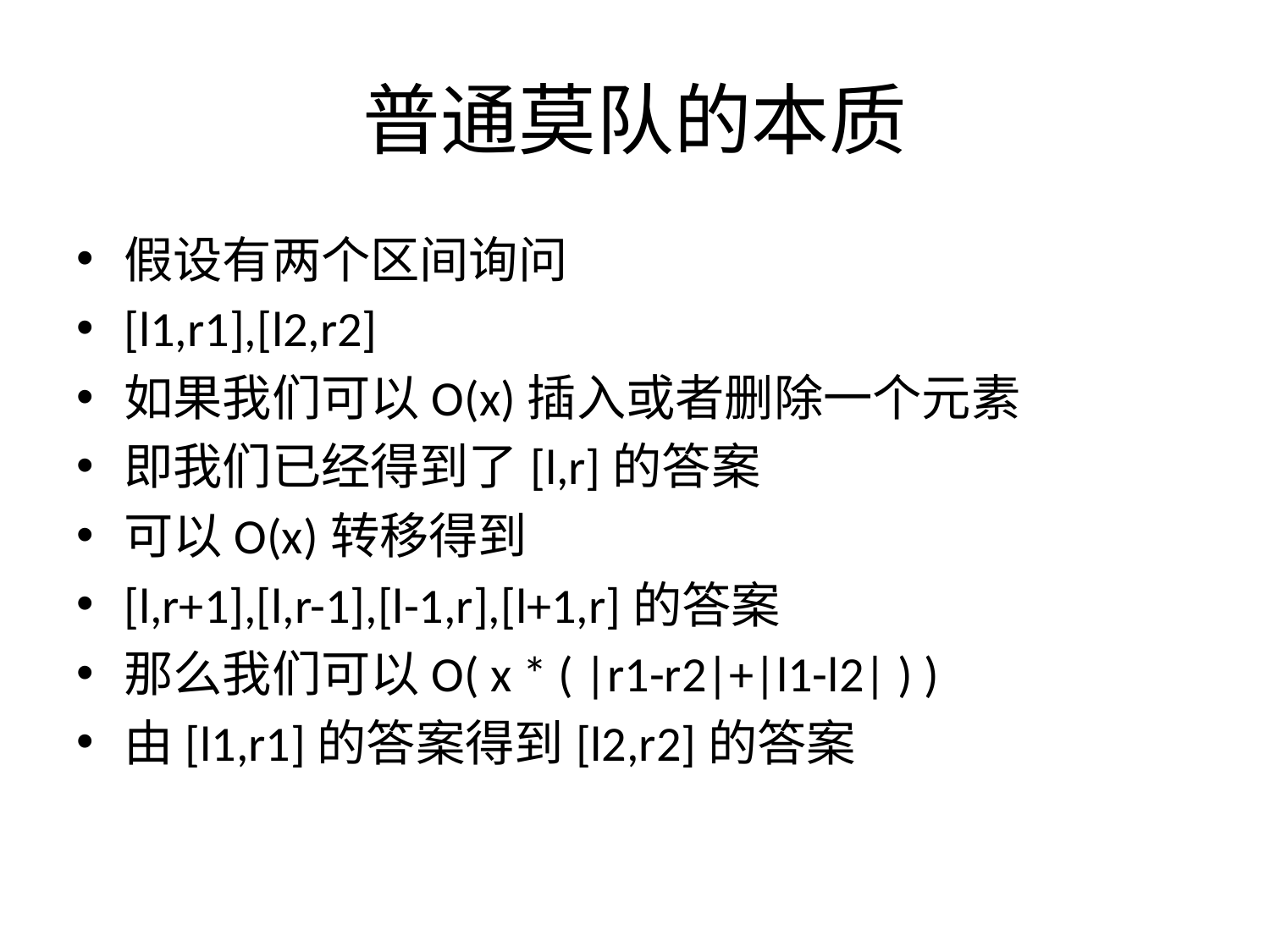

# 普通莫队的本质
假设有两个区间询问
[l1,r1],[l2,r2]
如果我们可以O(x)插入或者删除一个元素
即我们已经得到了[l,r]的答案
可以O(x)转移得到
[l,r+1],[l,r-1],[l-1,r],[l+1,r]的答案
那么我们可以O( x * ( |r1-r2|+|l1-l2| ) )
由[l1,r1]的答案得到[l2,r2]的答案